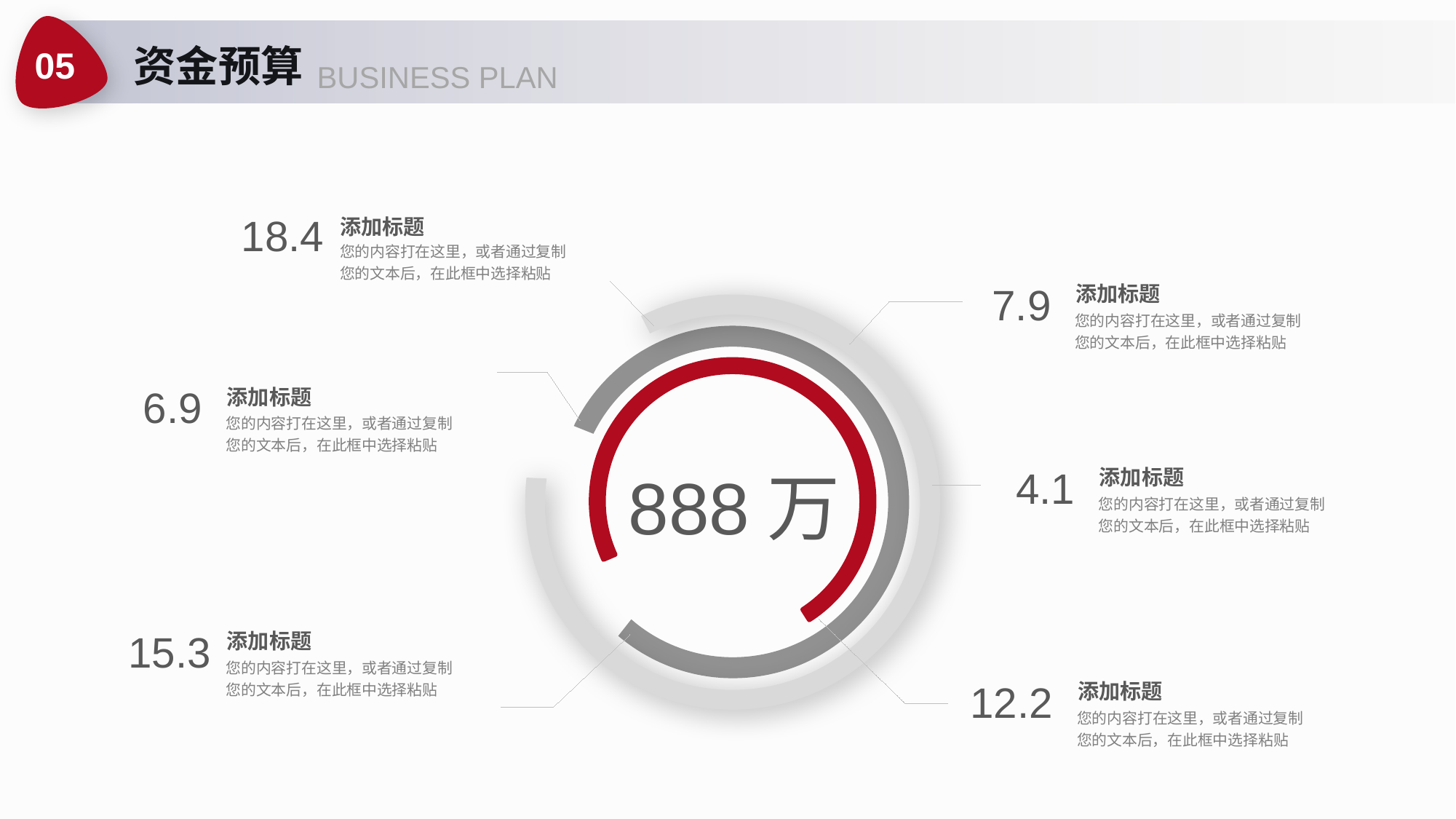

05

资金预算
BUSINESS PLAN
添加标题
18.4
您的内容打在这里，或者通过复制您的文本后，在此框中选择粘贴
添加标题
7.9

您的内容打在这里，或者通过复制您的文本后，在此框中选择粘贴

添加标题

6.9
您的内容打在这里，或者通过复制您的文本后，在此框中选择粘贴
添加标题
4.1
888万

您的内容打在这里，或者通过复制您的文本后，在此框中选择粘贴
添加标题

15.3

您的内容打在这里，或者通过复制您的文本后，在此框中选择粘贴
添加标题
12.2
您的内容打在这里，或者通过复制您的文本后，在此框中选择粘贴